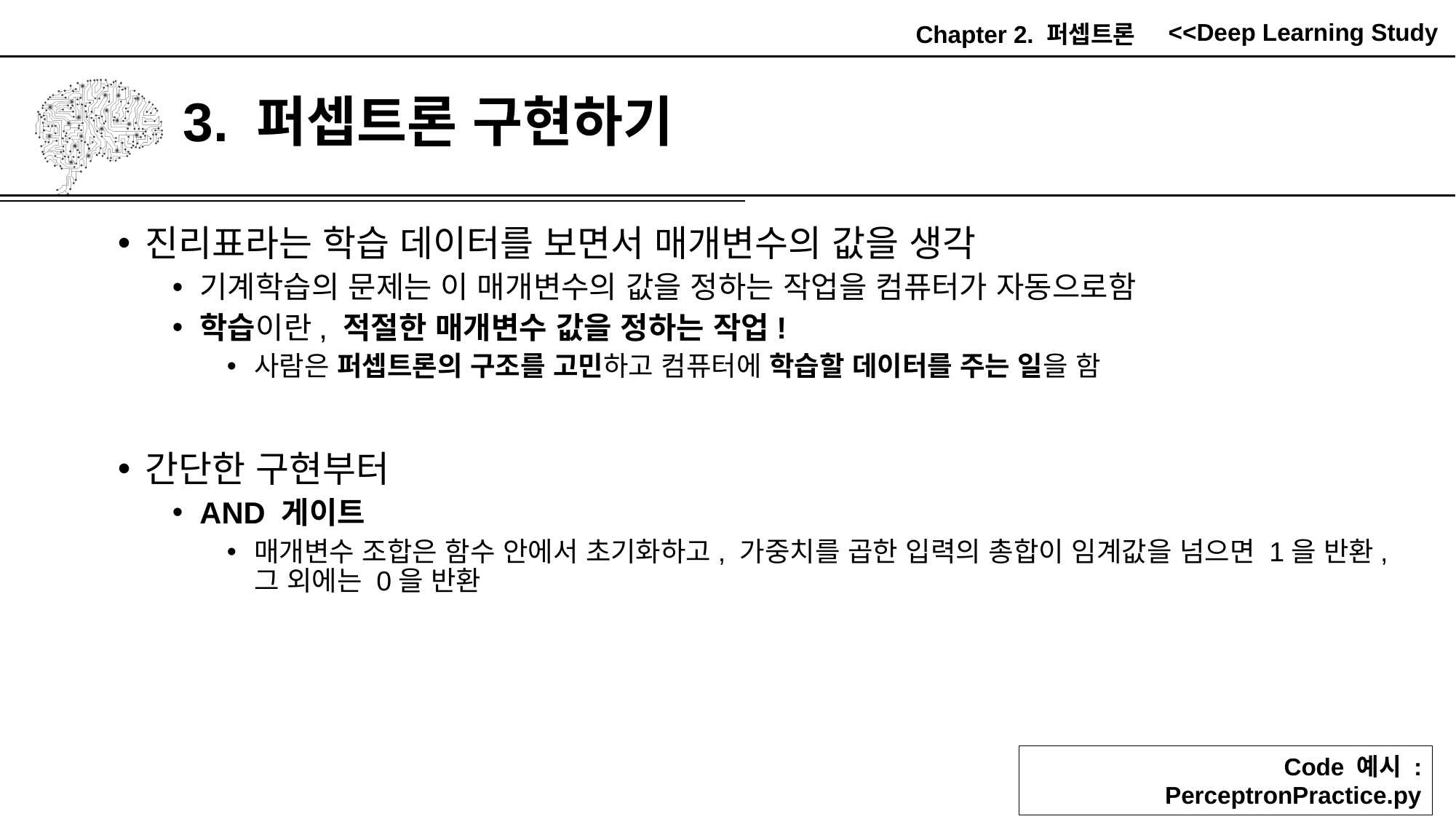

Chapter 2. 퍼셉트론
# 3. 퍼셉트론 구현하기
진리표라는 학습 데이터를 보면서 매개변수의 값을 생각
기계학습의 문제는 이 매개변수의 값을 정하는 작업을 컴퓨터가 자동으로함
학습이란, 적절한 매개변수 값을 정하는 작업!
사람은 퍼셉트론의 구조를 고민하고 컴퓨터에 학습할 데이터를 주는 일을 함

간단한 구현부터
AND 게이트
매개변수 조합은 함수 안에서 초기화하고, 가중치를 곱한 입력의 총합이 임계값을 넘으면 1을 반환, 그 외에는 0을 반환
Code 예시 : PerceptronPractice.py